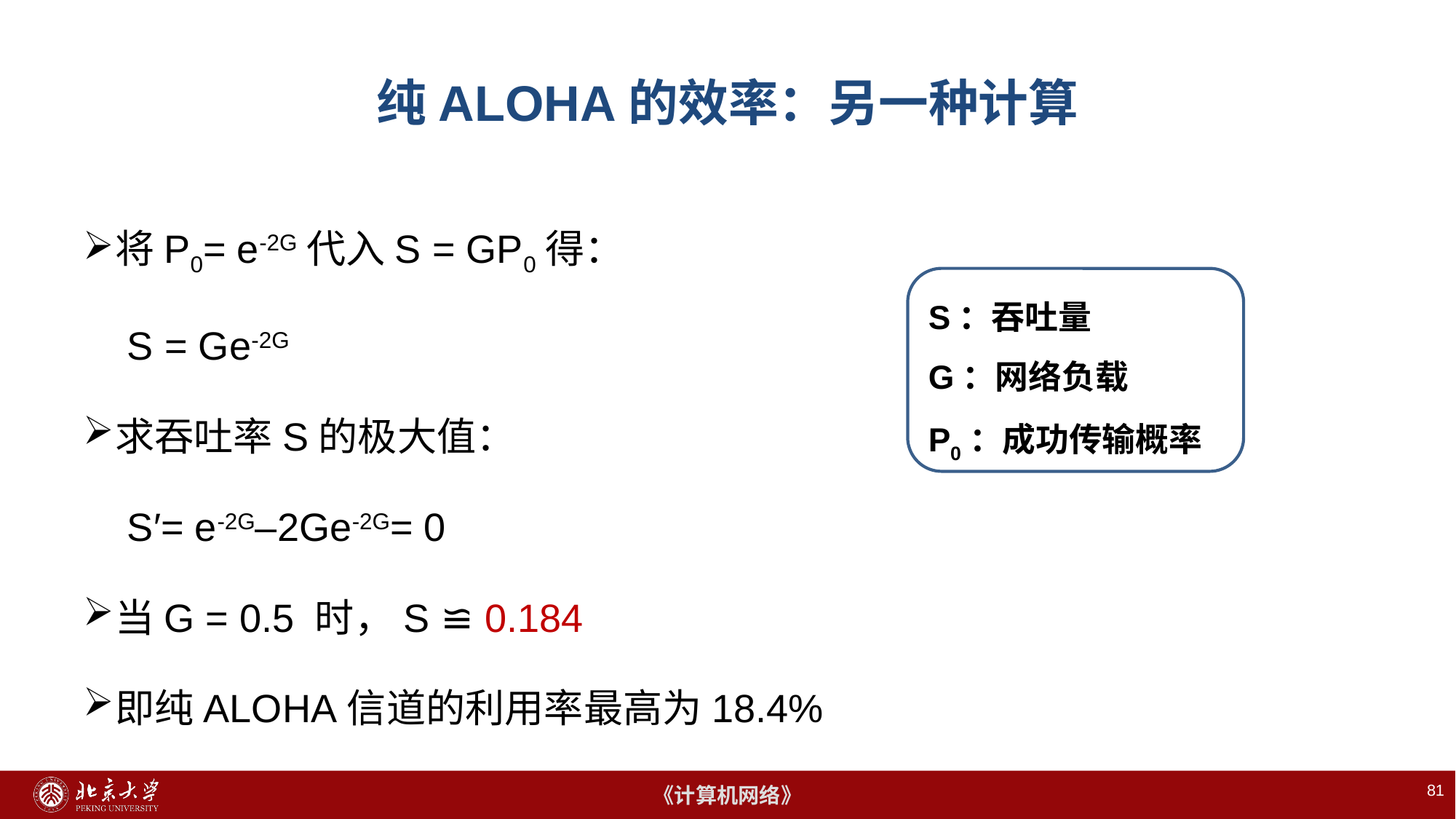

# 纯ALOHA的效率：另一种计算
将P0= e-2G代入S = GP0得：
    S = Ge-2G
求吞吐率S的极大值：
    S′= e-2G–2Ge-2G= 0
当G = 0.5 时，S ≌ 0.184
即纯ALOHA信道的利用率最高为18.4%
S：吞吐量
G：网络负载
P0：成功传输概率
81